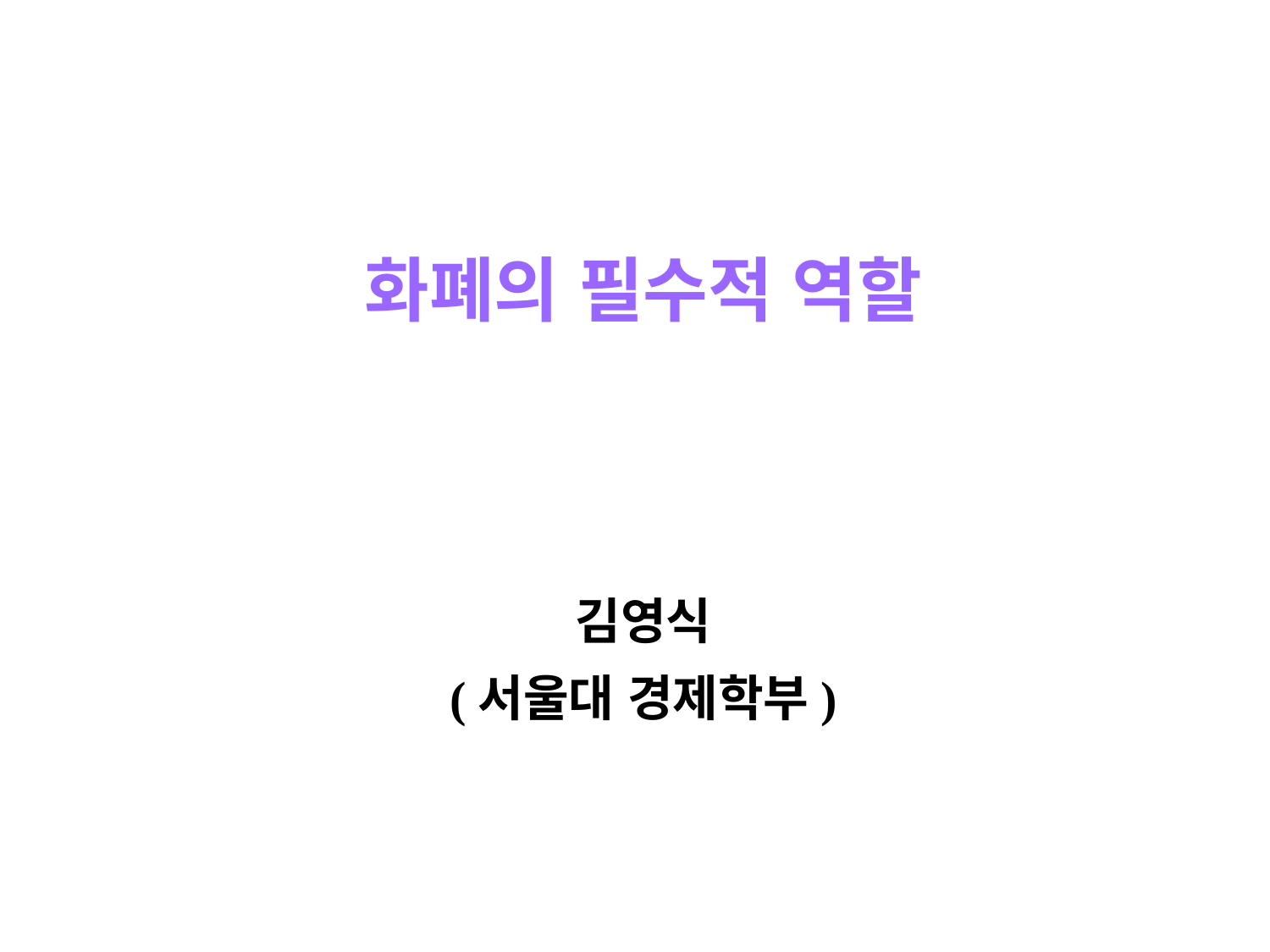

# 화폐의 필수적 역할 김영식 (서울대 경제학부)